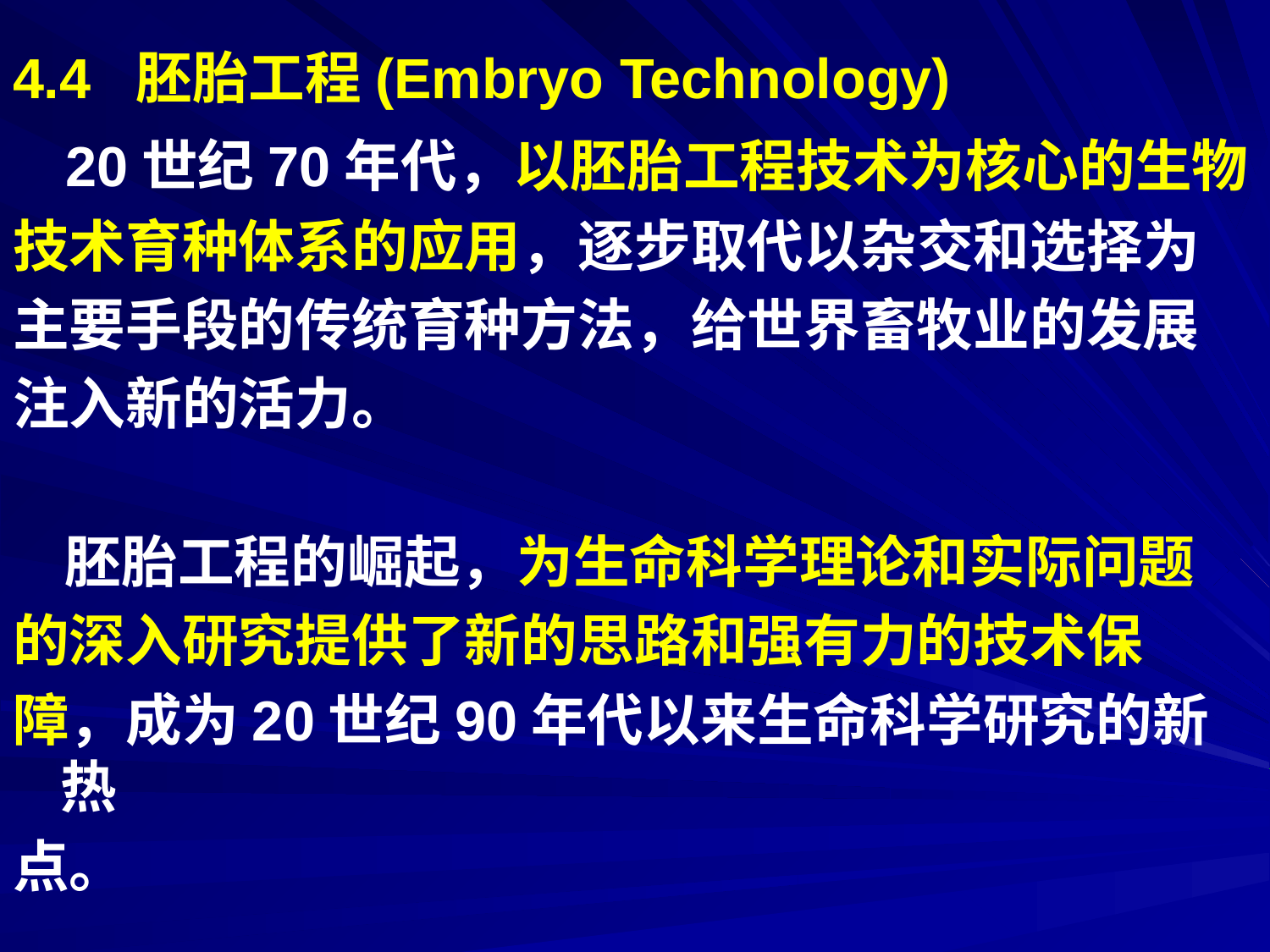

4.4  胚胎工程(Embryo Technology)
   20世纪70年代，以胚胎工程技术为核心的生物
技术育种体系的应用，逐步取代以杂交和选择为
主要手段的传统育种方法，给世界畜牧业的发展
注入新的活力。

   胚胎工程的崛起，为生命科学理论和实际问题
的深入研究提供了新的思路和强有力的技术保
障，成为20世纪90年代以来生命科学研究的新热
点。